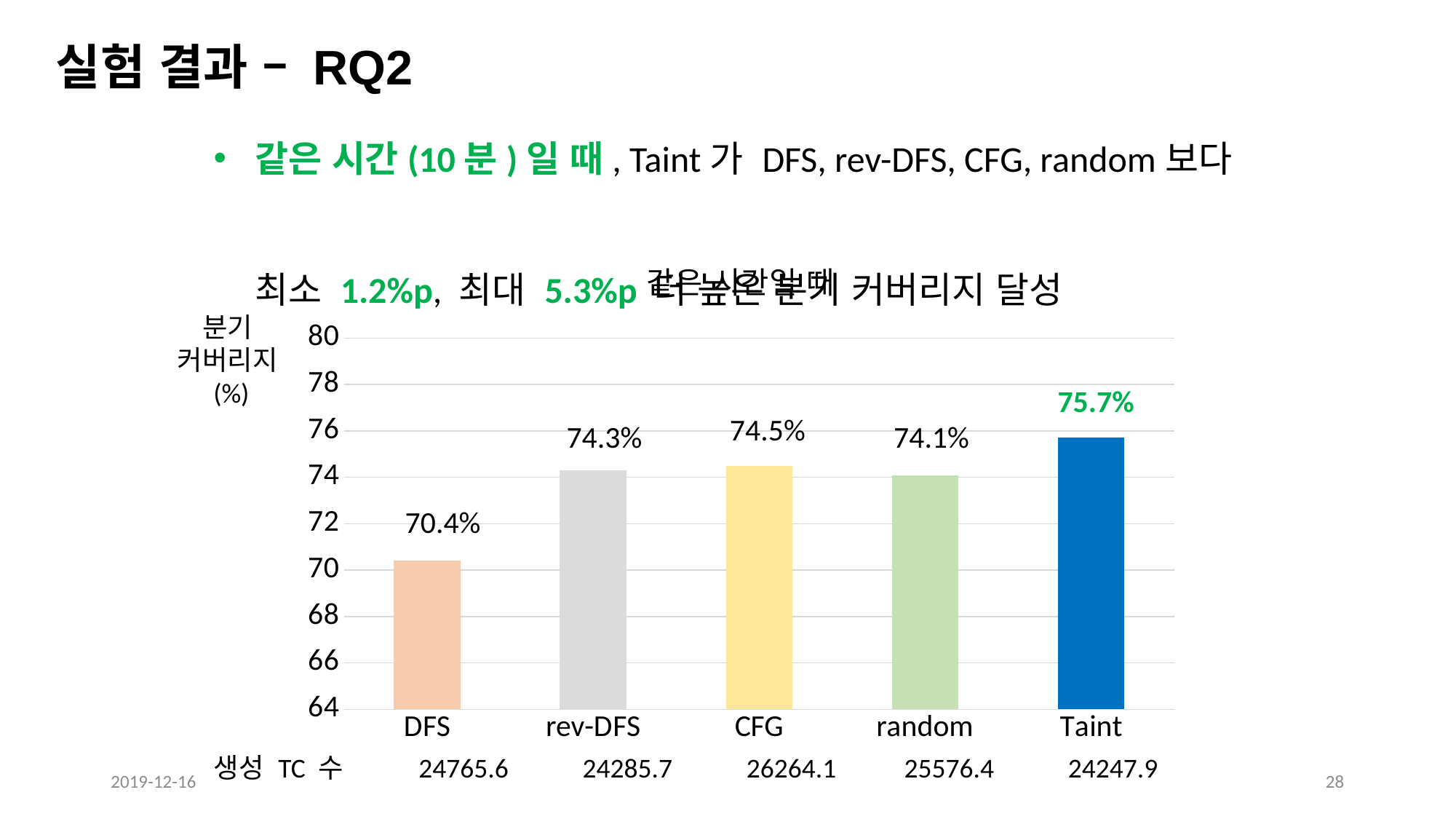

실험 결과 – RQ2
같은 시간(10분)일 때, Taint가 DFS, rev-DFS, CFG, random보다
최소 1.2%p, 최대 5.3%p 더 높은 분기 커버리지 달성

### Chart: 같은 시간일 때

| Category |  |
|---|---|
| DFS | 70.4 |
| rev-DFS | 74.3 |
| CFG | 74.5 |
| random | 74.1 |
| Taint | 75.7 |
분기
커버리지
(%)
75.7%
74.5%
74.3%
74.1%
70.4%
생성 TC 수         24765.6            24285.7            26264.1           25576.4            24247.9
2019-12-16
28